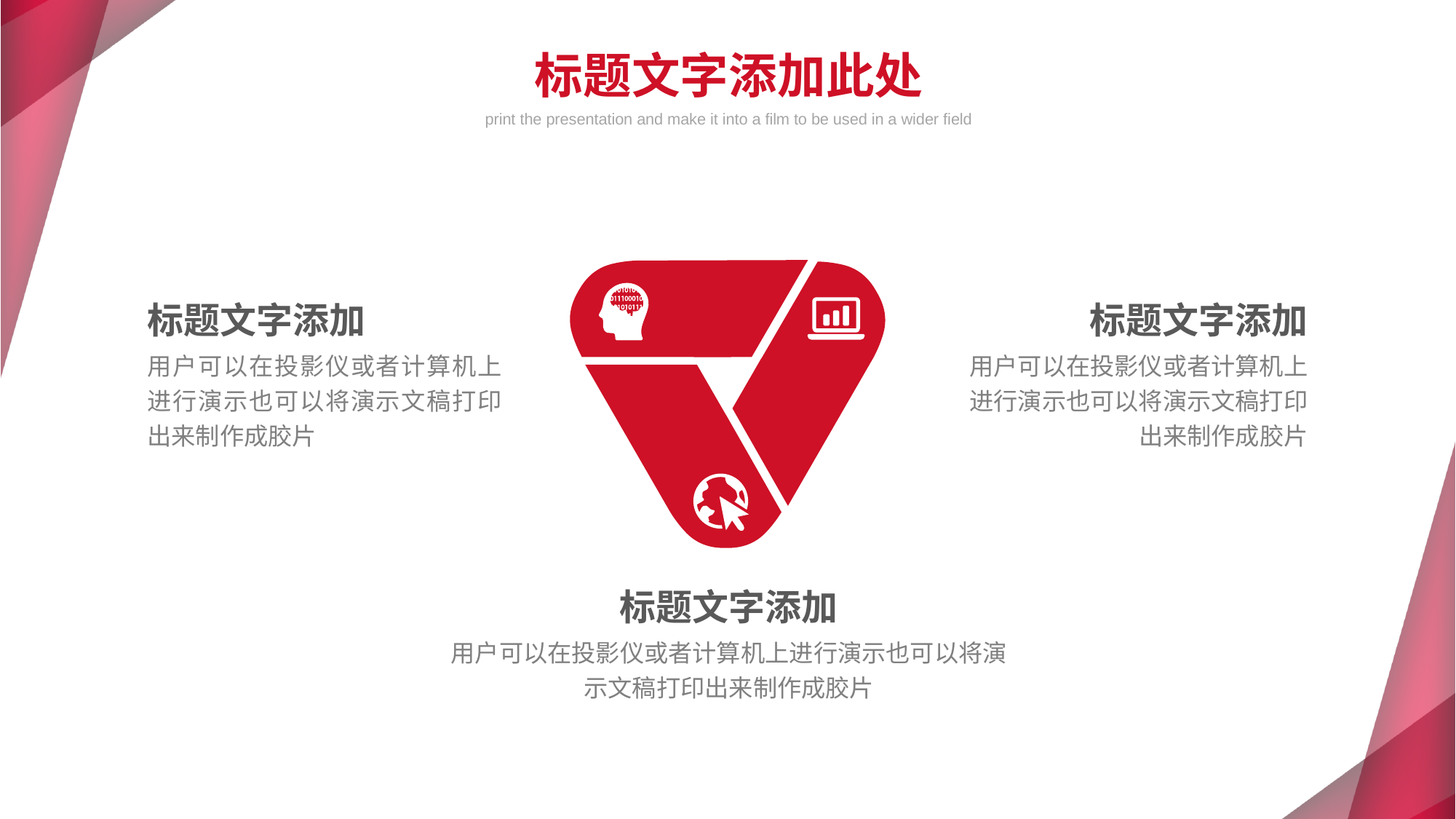

标题文字添加此处
print the presentation and make it into a film to be used in a wider field
e7d195523061f1c0f55f9af68525816972d868573ada39bc763F3977967589A5F92C178830C92595A6CE4D0132F8C206B2B04C416AAA86B7FD80AB023F78DAEB544E2F013E11B2B95AD21703D1C90034A379EC9026EFAAF5D8D3F6EDD7215B01313628C106AEB41116489E5C05F8950C3ECE596C8FF54A37023B6C2CA6ED6047B6328EC071A08E649D84E0BEC9811C20

标题文字添加
用户可以在投影仪或者计算机上进行演示也可以将演示文稿打印出来制作成胶片
标题文字添加
用户可以在投影仪或者计算机上进行演示也可以将演示文稿打印出来制作成胶片
标题文字添加
用户可以在投影仪或者计算机上进行演示也可以将演示文稿打印出来制作成胶片